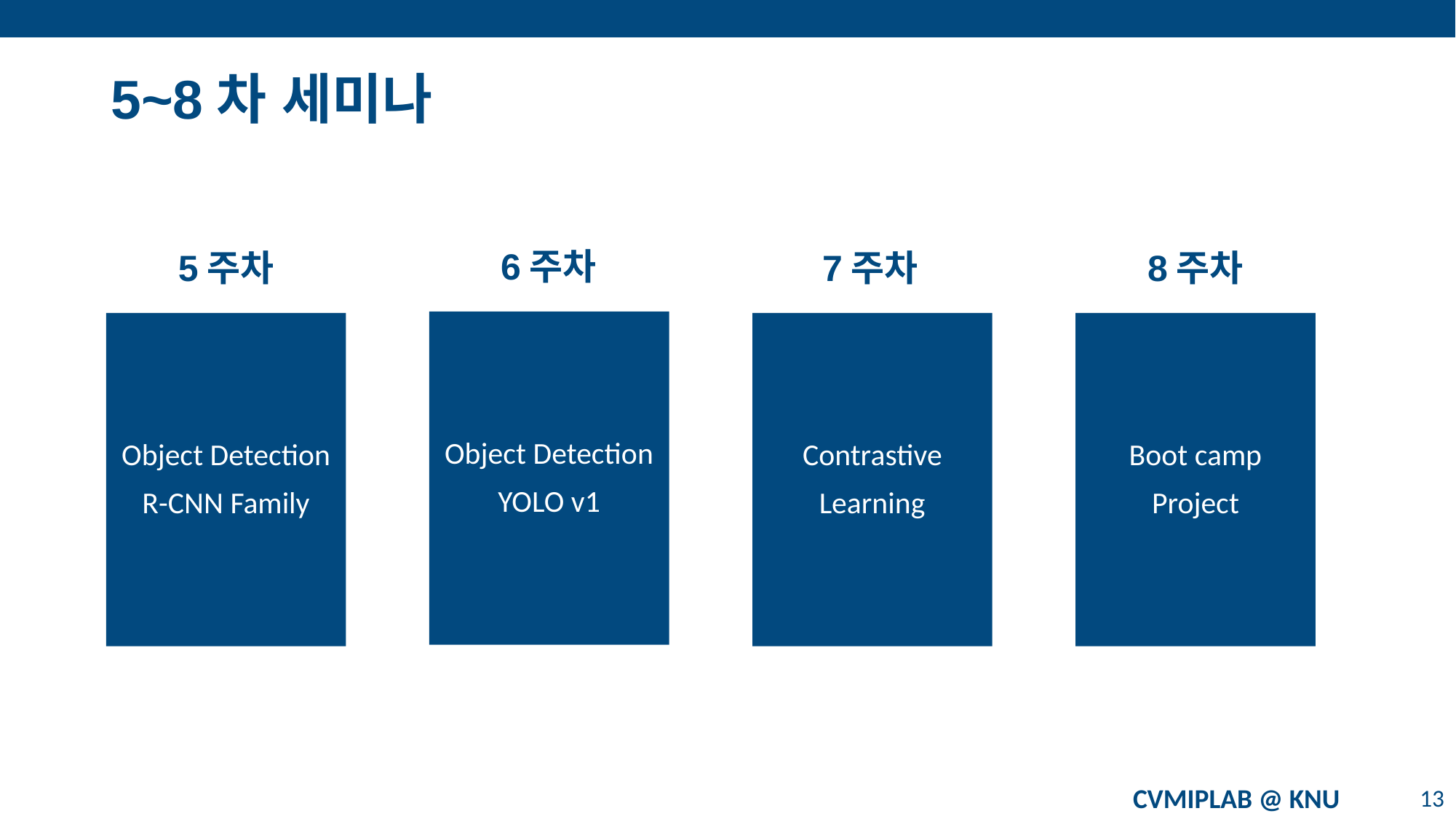

# 5~8차 세미나
6주차
5주차
7주차
8주차
Object Detection
YOLO v1
Boot camp
Project
Contrastive
Learning
Object Detection
R-CNN Family
CVMIPLAB @ KNU
13